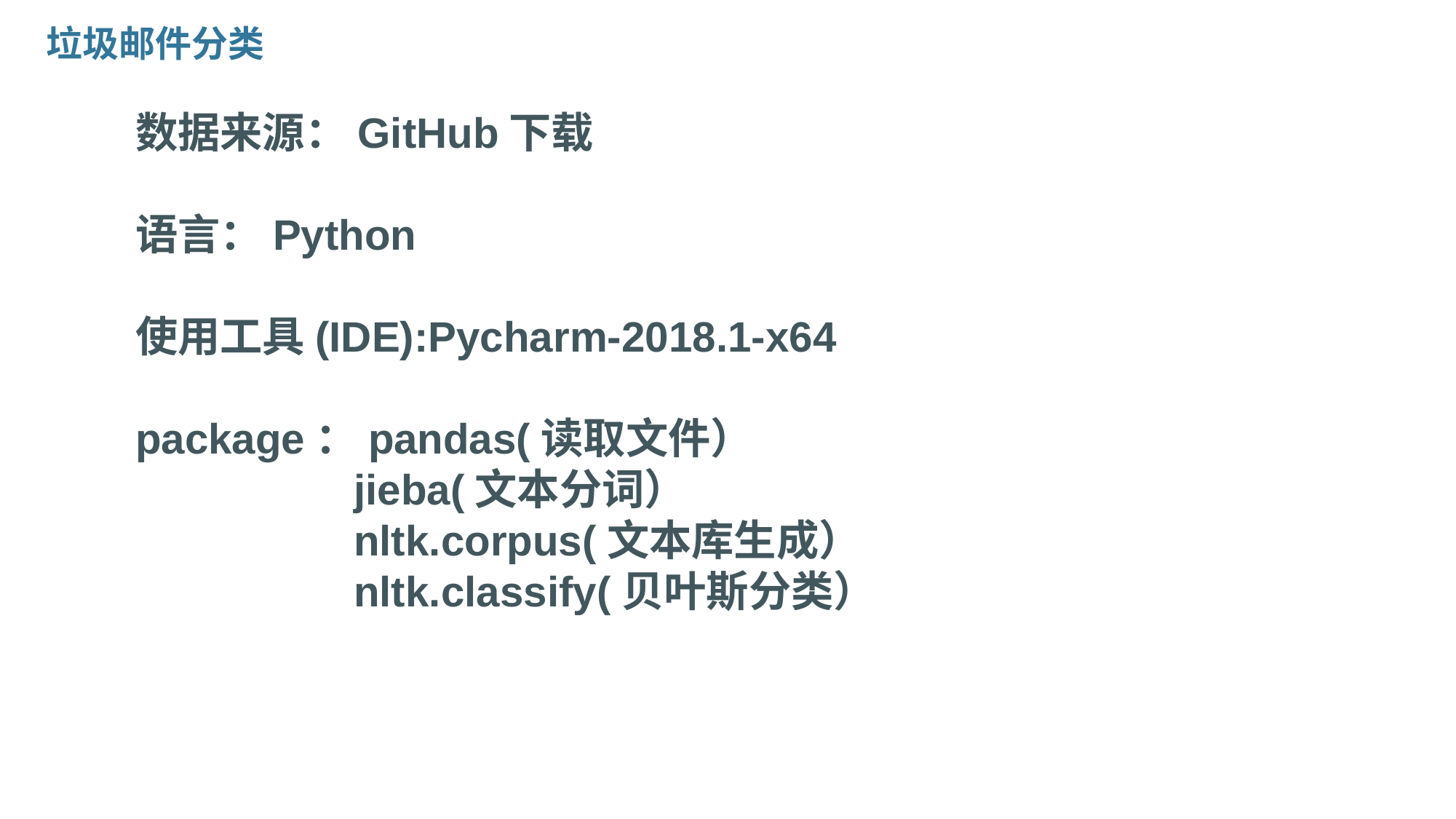

垃圾邮件分类
数据来源：GitHub下载

语言：Python

使用工具(IDE):Pycharm-2018.1-x64

package：pandas(读取文件）
		jieba(文本分词）
		nltk.corpus(文本库生成）
		nltk.classify(贝叶斯分类）